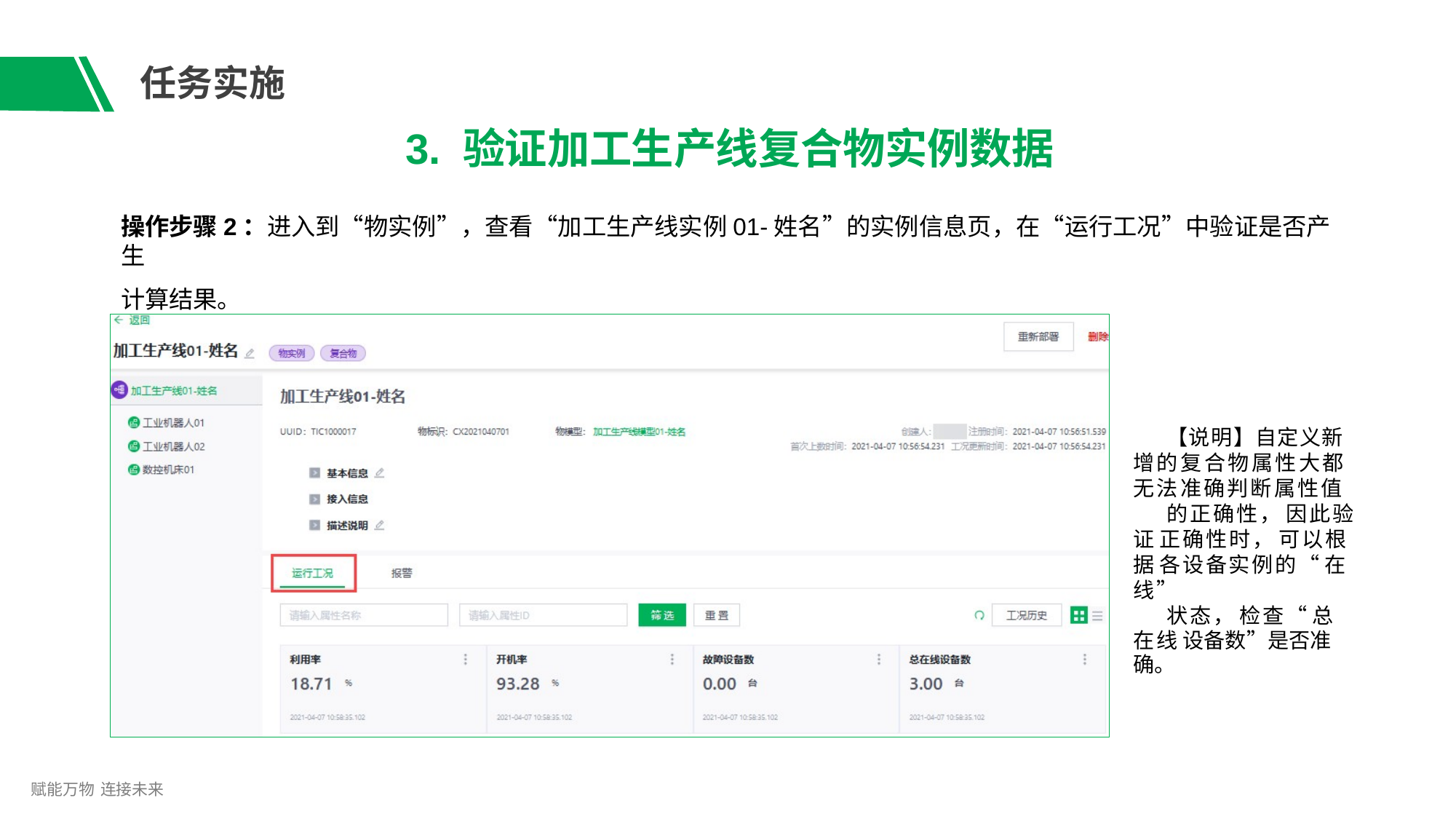

# 任务实施
3. 验证加工生产线复合物实例数据
操作步骤2：进入到“物实例”，查看“加工生产线实例01-姓名”的实例信息页，在“运行工况”中验证是否产生
计算结果。

【说明】自定义新 增的复合物属性大都 无法准确判断属性值
的正确性， 因此验证 正确性时， 可以根据 各设备实例的“ 在线”
状态， 检查“ 总在线 设备数”是否准确。
赋能万物 连接未来